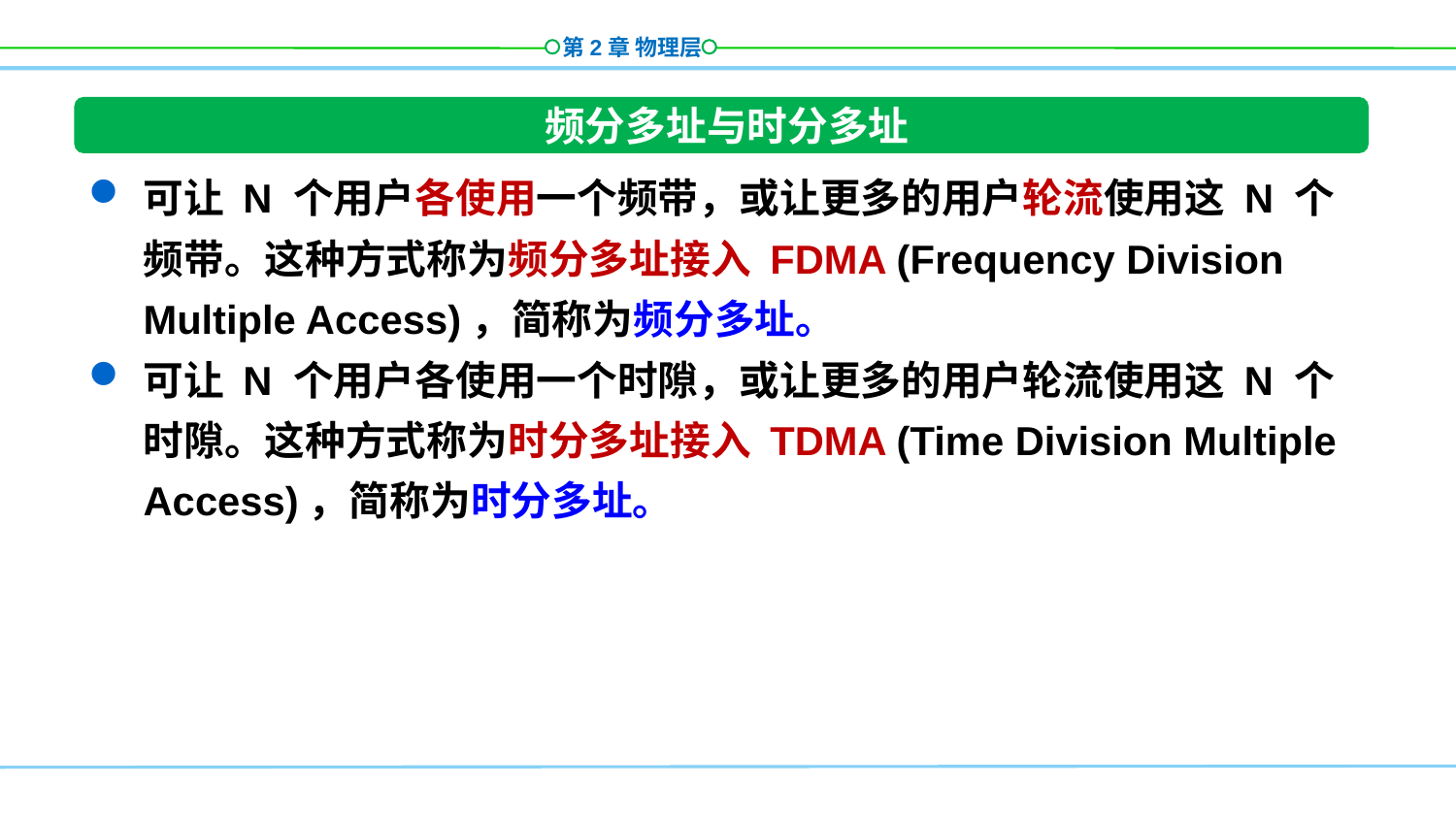

频分多址与时分多址
可让 N 个用户各使用一个频带，或让更多的用户轮流使用这 N 个频带。这种方式称为频分多址接入 FDMA (Frequency Division Multiple Access)，简称为频分多址。
可让 N 个用户各使用一个时隙，或让更多的用户轮流使用这 N 个时隙。这种方式称为时分多址接入 TDMA (Time Division Multiple Access)，简称为时分多址。